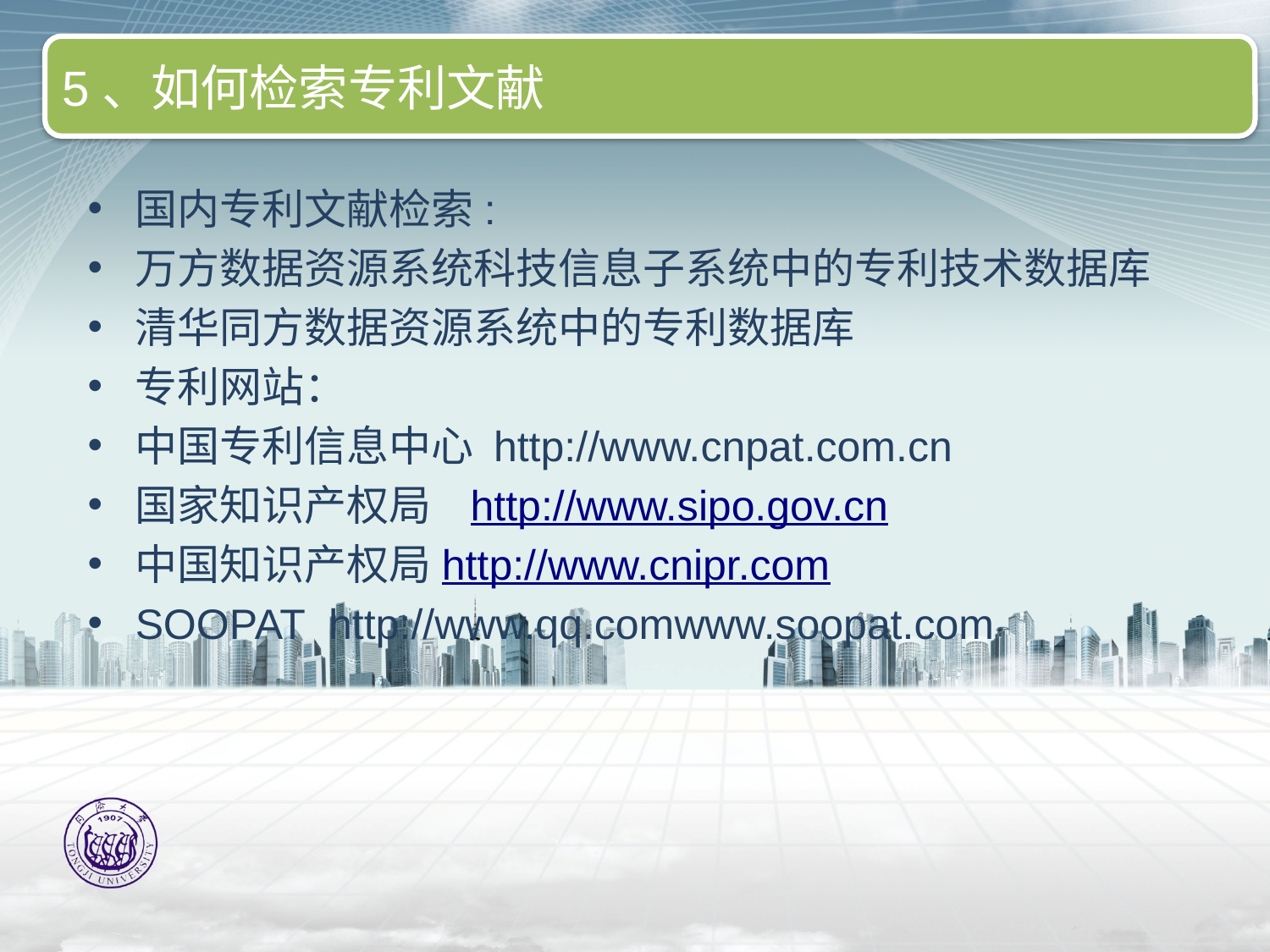

5、如何检索专利文献
国内专利文献检索:
万方数据资源系统科技信息子系统中的专利技术数据库
清华同方数据资源系统中的专利数据库
专利网站：
中国专利信息中心 http://www.cnpat.com.cn
国家知识产权局   http://www.sipo.gov.cn
中国知识产权局http://www.cnipr.com
SOOPAT  http://www.qq.comwww.soopat.com